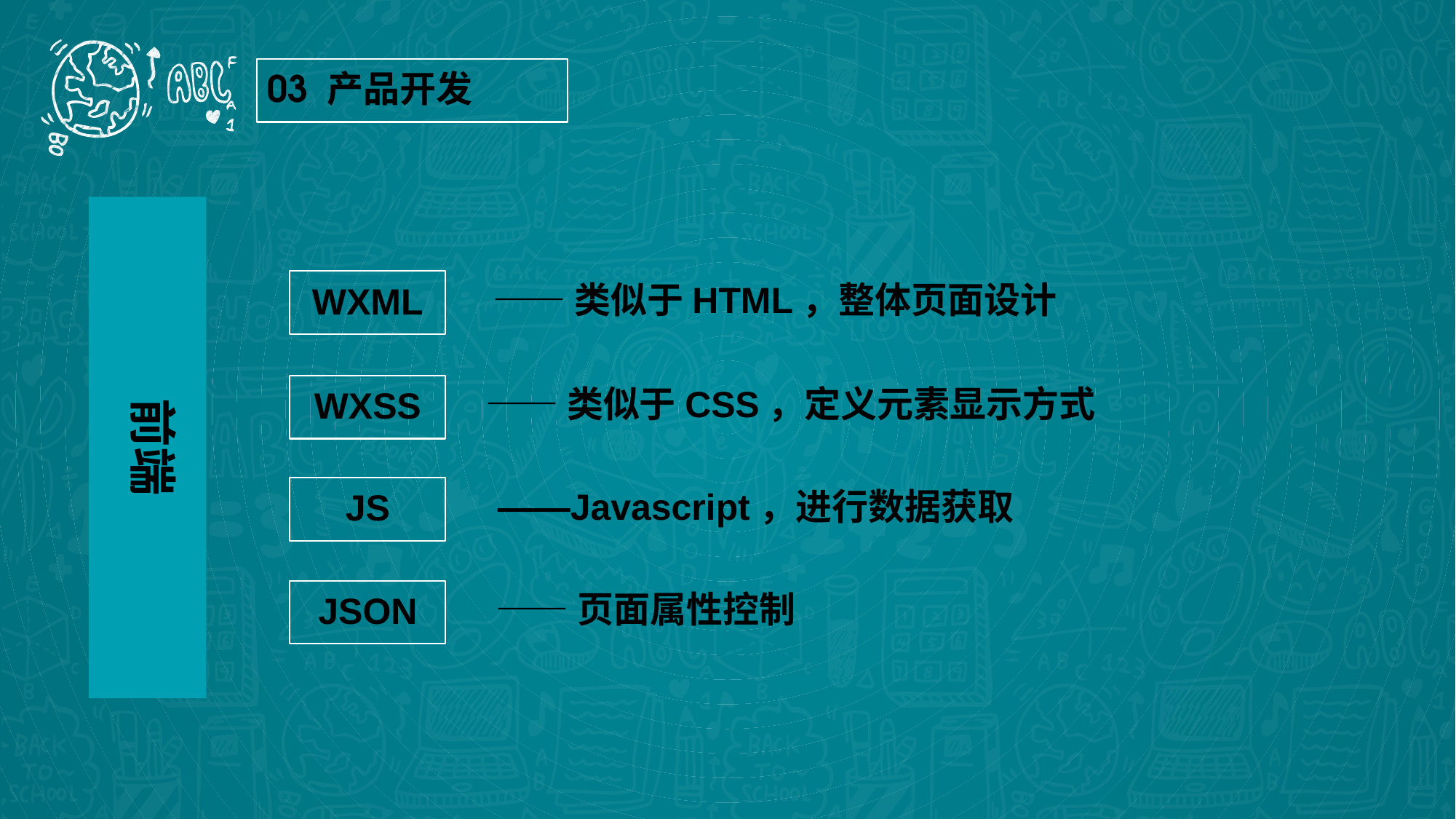

03 产品开发

WXML
——类似于HTML，整体页面设计
前端
WXSS
——类似于CSS，定义元素显示方式
JS
——Javascript，进行数据获取
JSON
——页面属性控制